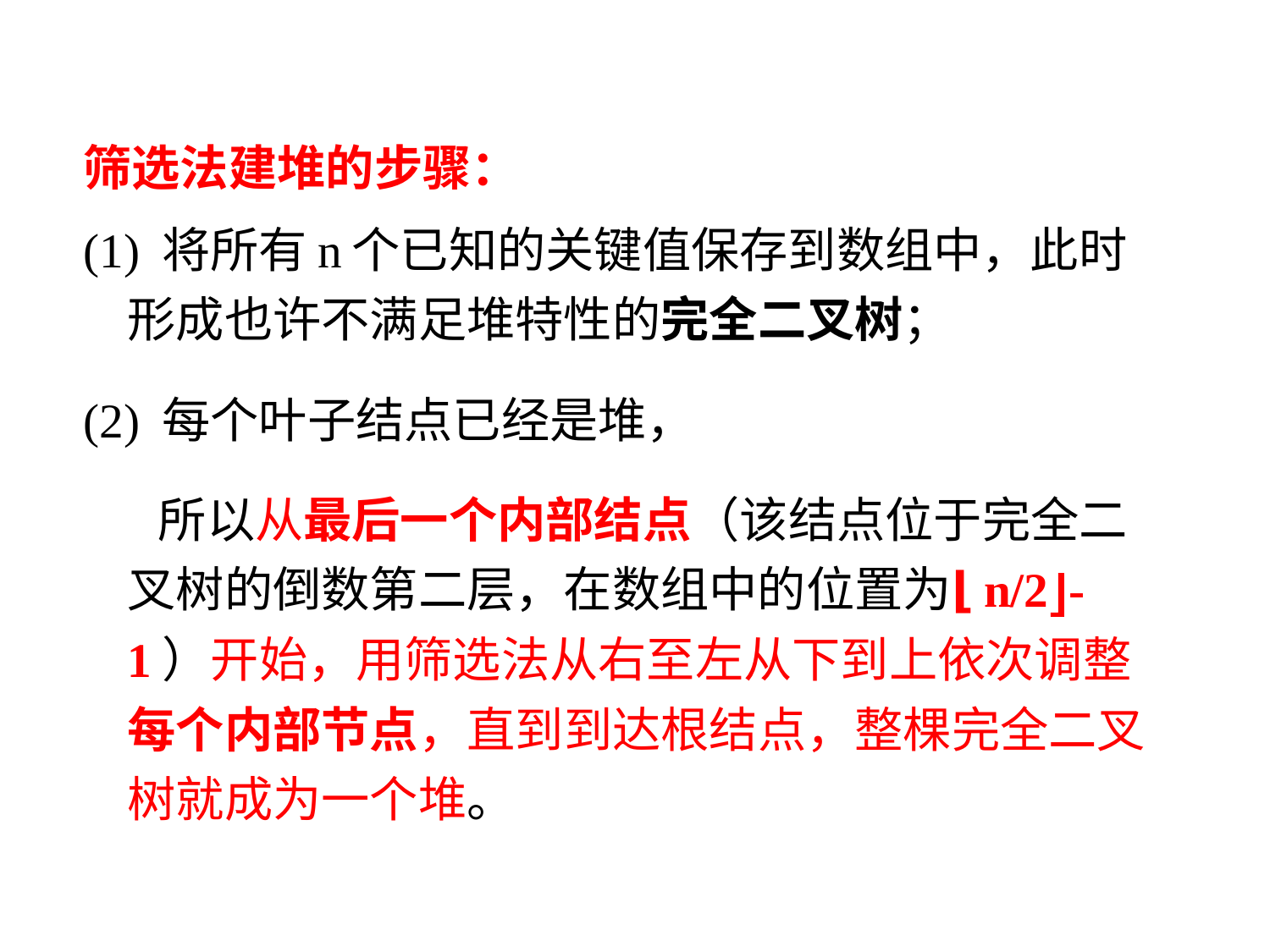

筛选法建堆的步骤：
(1) 将所有n个已知的关键值保存到数组中，此时形成也许不满足堆特性的完全二叉树；
(2) 每个叶子结点已经是堆，
      所以从最后一个内部结点（该结点位于完全二叉树的倒数第二层，在数组中的位置为⌊n/2⌋-1）开始，用筛选法从右至左从下到上依次调整每个内部节点，直到到达根结点，整棵完全二叉树就成为一个堆。